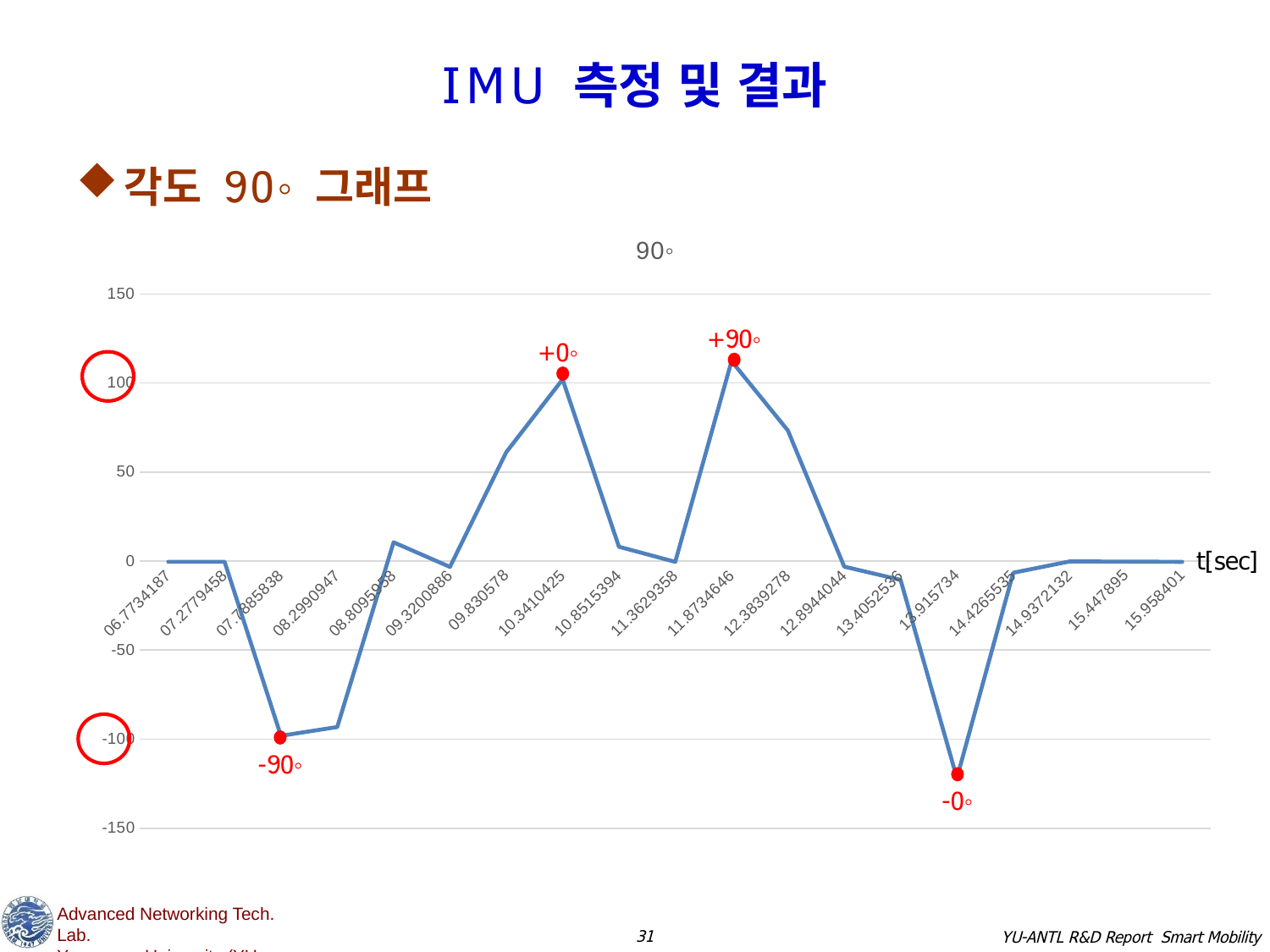

# IMU 측정 및 결과
각도 90◦ 그래프

### Chart: 90◦

| Category |  |
|---|---|
| 06.7734187 | -0.435114503816793 |
| 07.2779458 | -0.427480916030534 |
| 07.7885838 | -98.1145038167939 |
| 08.2990947 | -93.1832061068702 |
| 08.8095958 | 10.5190839694656 |
| 09.3200886 | -3.29770992366412 |
| 09.830578 | 61.1221374045801 |
| 10.3410425 | 101.984732824427 |
| 10.8515394 | 8.0 |
| 11.3629358 | -0.473282442748091 |
| 11.8734646 | 112.251908396946 |
| 12.3839278 | 73.2977099236641 |
| 12.8944044 | -3.16793893129771 |
| 13.4052536 | -10.5725190839694 |
| 13.915734 | -121.816793893129 |
| 14.4265535 | -6.58778625954198 |
| 14.9372132 | -0.244274809160305 |
| 15.447895 | -0.3206106870229 |
| 15.958401 | -0.473282442748091 |
+90◦
+0◦

t[sec]

-90◦

-0◦